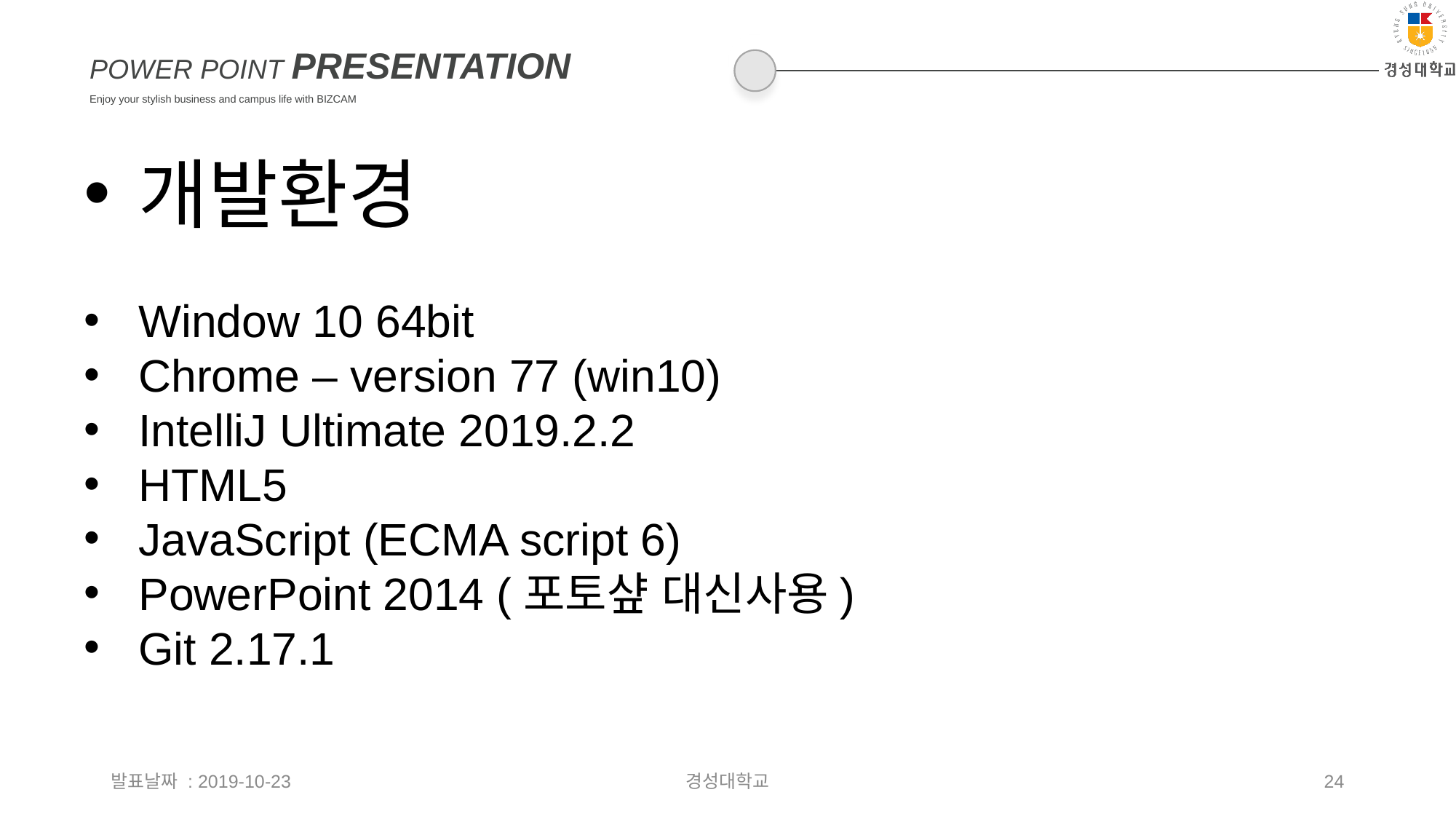

POWER POINT PRESENTATION
Enjoy your stylish business and campus life with BIZCAM

개발환경

Window 10 64bit
Chrome – version 77 (win10)
IntelliJ Ultimate 2019.2.2
HTML5
JavaScript (ECMA script 6)
PowerPoint 2014 (포토샾 대신사용)
Git 2.17.1
발표날짜 : 2019-10-23
경성대학교
24